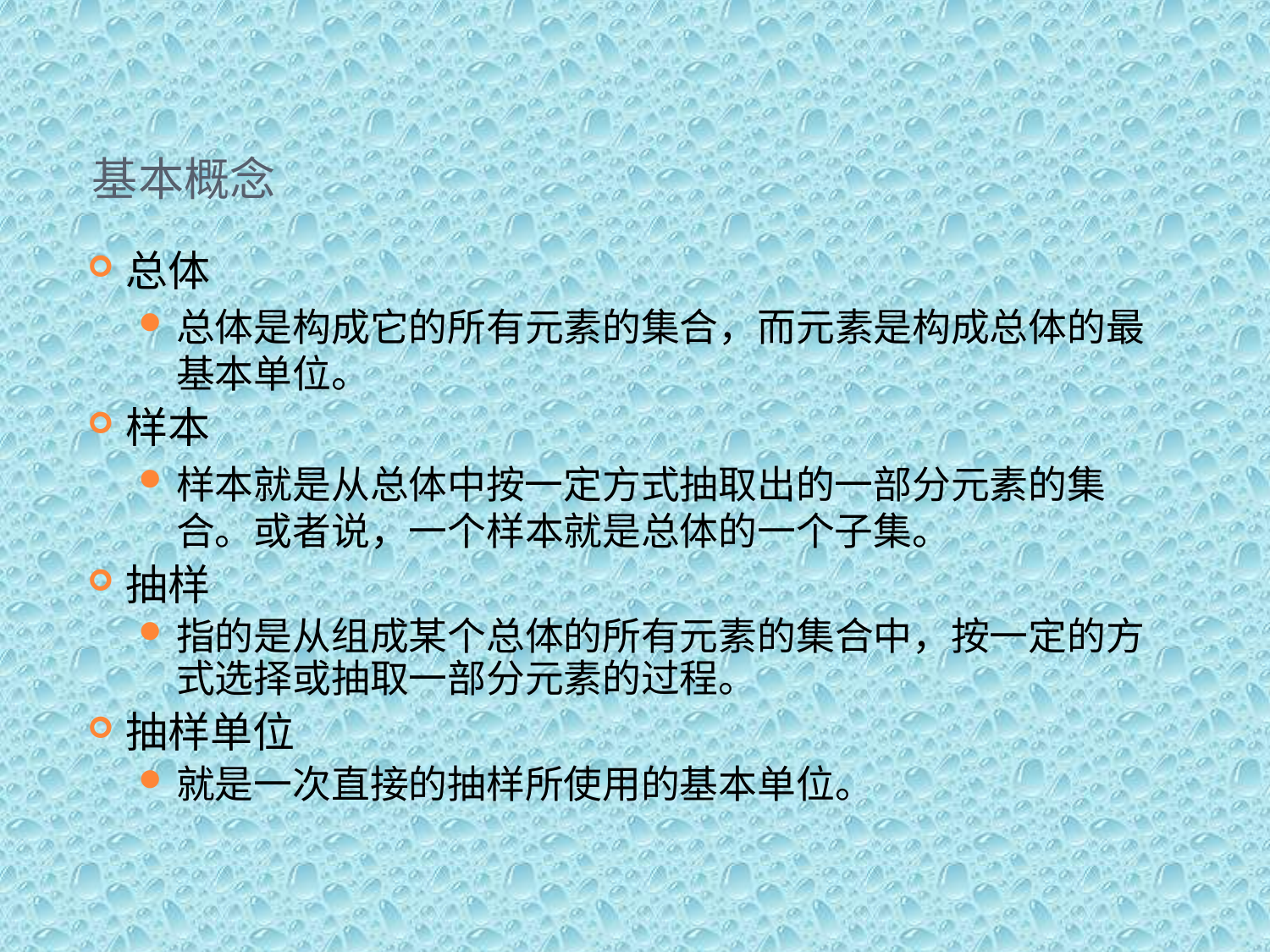

# 基本概念
总体
总体是构成它的所有元素的集合，而元素是构成总体的最基本单位。
样本
样本就是从总体中按一定方式抽取出的一部分元素的集合。或者说，一个样本就是总体的一个子集。
抽样
指的是从组成某个总体的所有元素的集合中，按一定的方式选择或抽取一部分元素的过程。
抽样单位
就是一次直接的抽样所使用的基本单位。